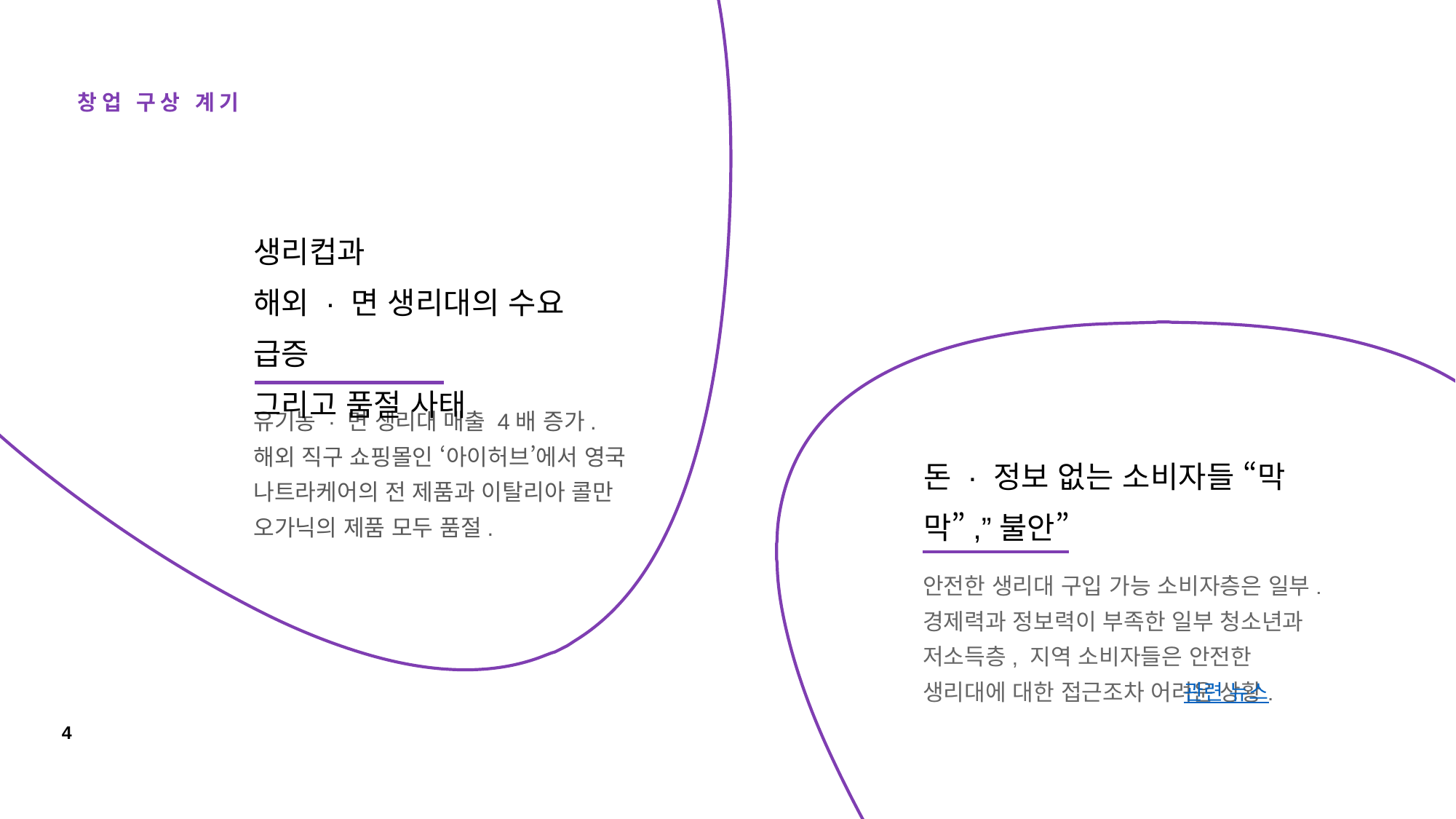

창업 구상 계기
생리컵과
해외 · 면 생리대의 수요 급증
그리고 품절 사태

유기농 · 면 생리대 매출 4배 증가.
해외 직구 쇼핑몰인 ‘아이허브’에서 영국 나트라케어의 전 제품과 이탈리아 콜만 오가닉의 제품 모두 품절.
돈 · 정보 없는 소비자들 “막막”,”불안”
안전한 생리대 구입 가능 소비자층은 일부.
경제력과 정보력이 부족한 일부 청소년과 저소득층, 지역 소비자들은 안전한 생리대에 대한 접근조차 어려운 상황.
관련 뉴스